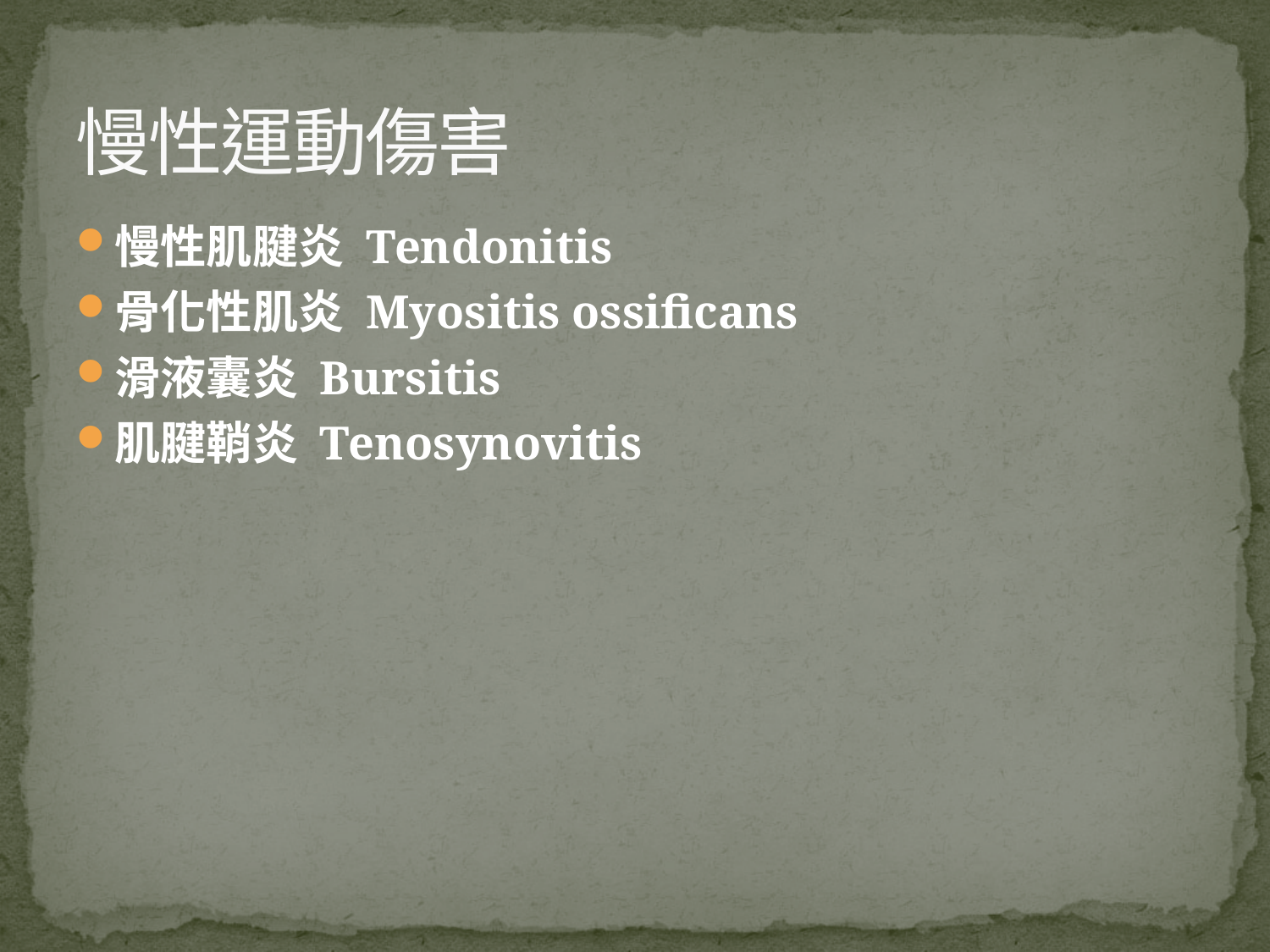

# 慢性運動傷害
慢性肌腱炎 Tendonitis
骨化性肌炎 Myositis ossificans
滑液囊炎 Bursitis
肌腱鞘炎 Tenosynovitis